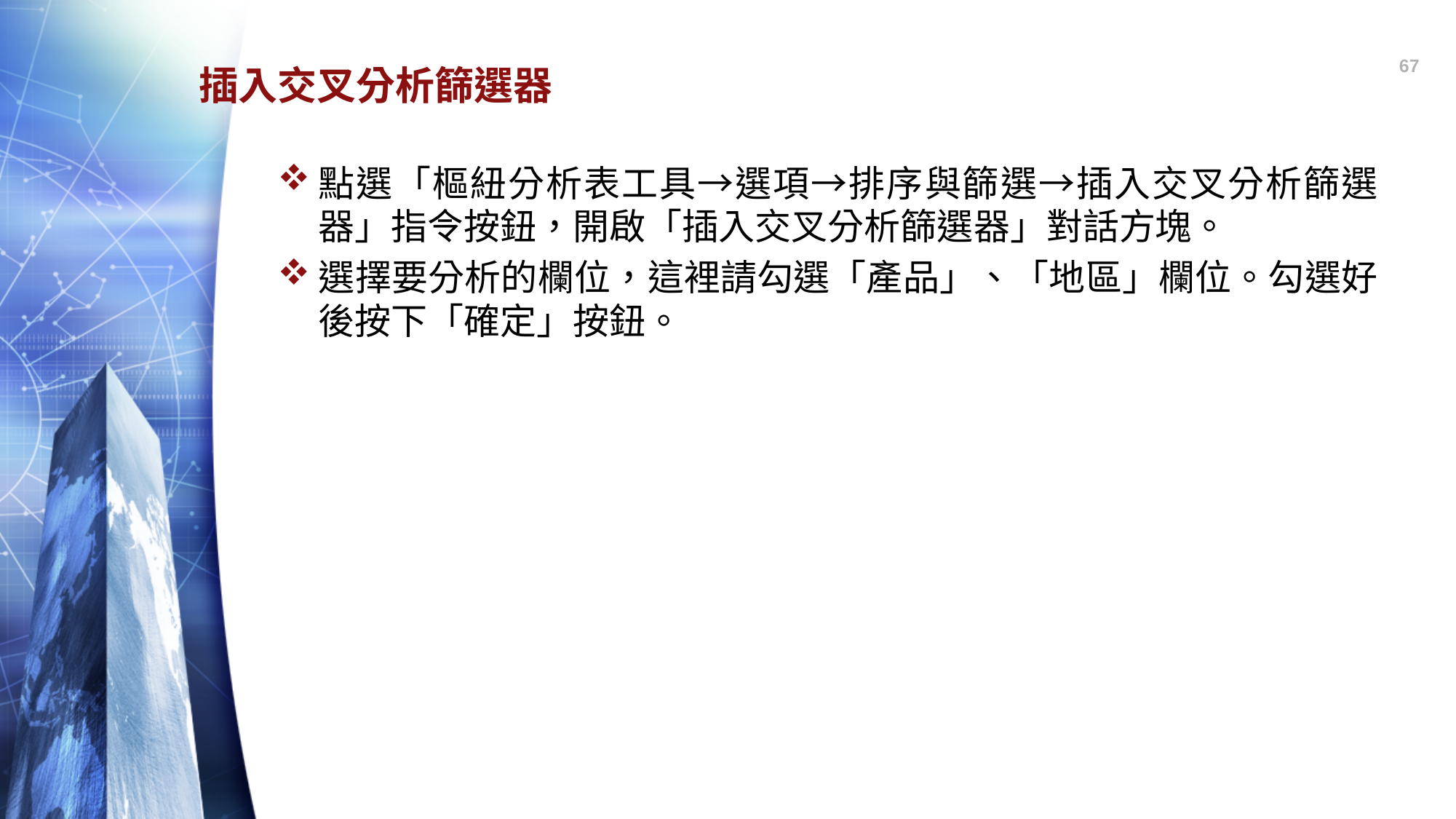

67
# 插入交叉分析篩選器
點選「樞紐分析表工具→選項→排序與篩選→插入交叉分析篩選器」指令按鈕，開啟「插入交叉分析篩選器」對話方塊。
選擇要分析的欄位，這裡請勾選「產品」、「地區」欄位。勾選好後按下「確定」按鈕。